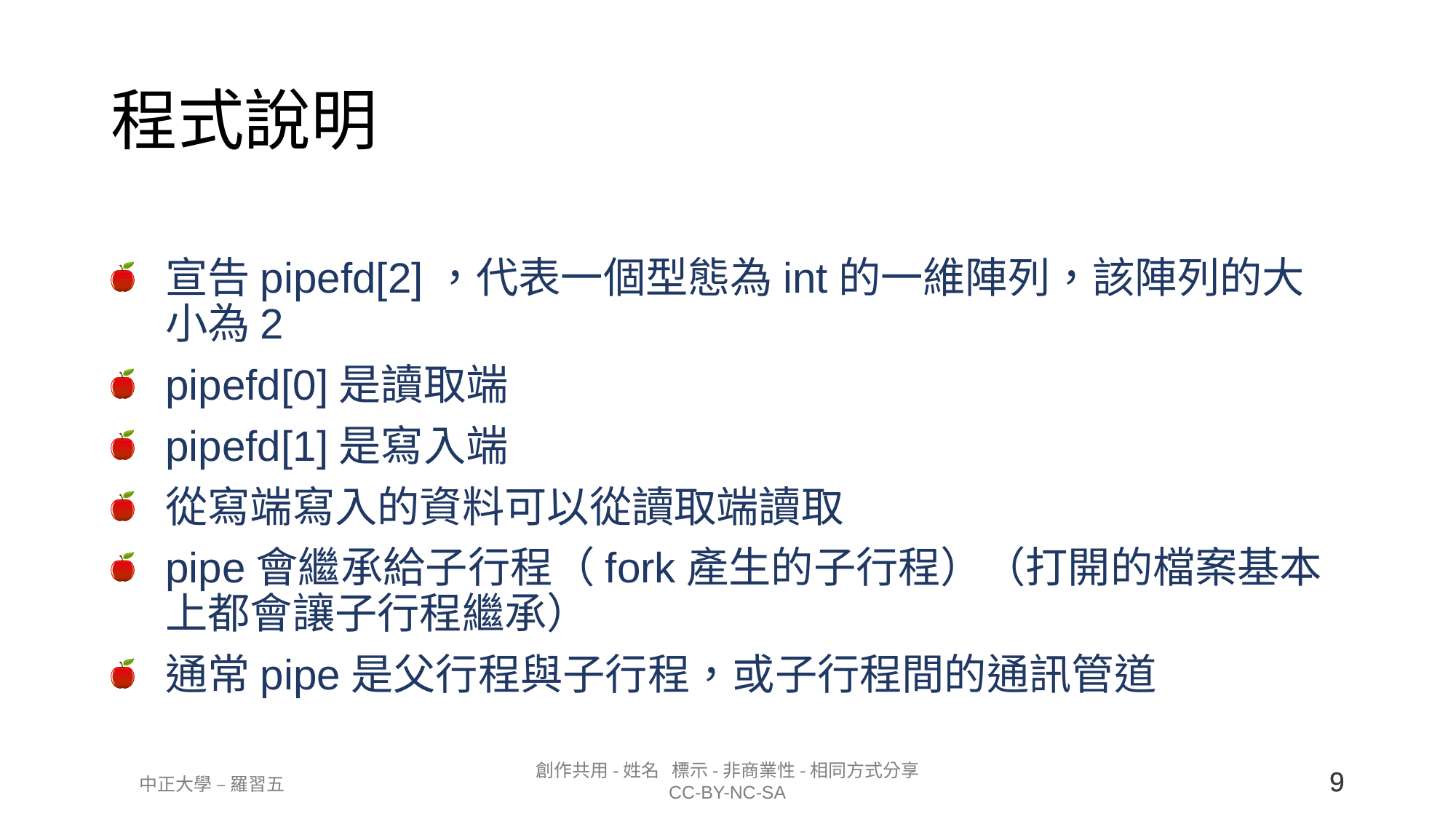

# 程式說明
宣告pipefd[2]，代表一個型態為int的一維陣列，該陣列的大小為2
pipefd[0]是讀取端
pipefd[1]是寫入端
從寫端寫入的資料可以從讀取端讀取
pipe會繼承給子行程（fork產生的子行程）（打開的檔案基本上都會讓子行程繼承）
通常pipe是父行程與子行程，或子行程間的通訊管道